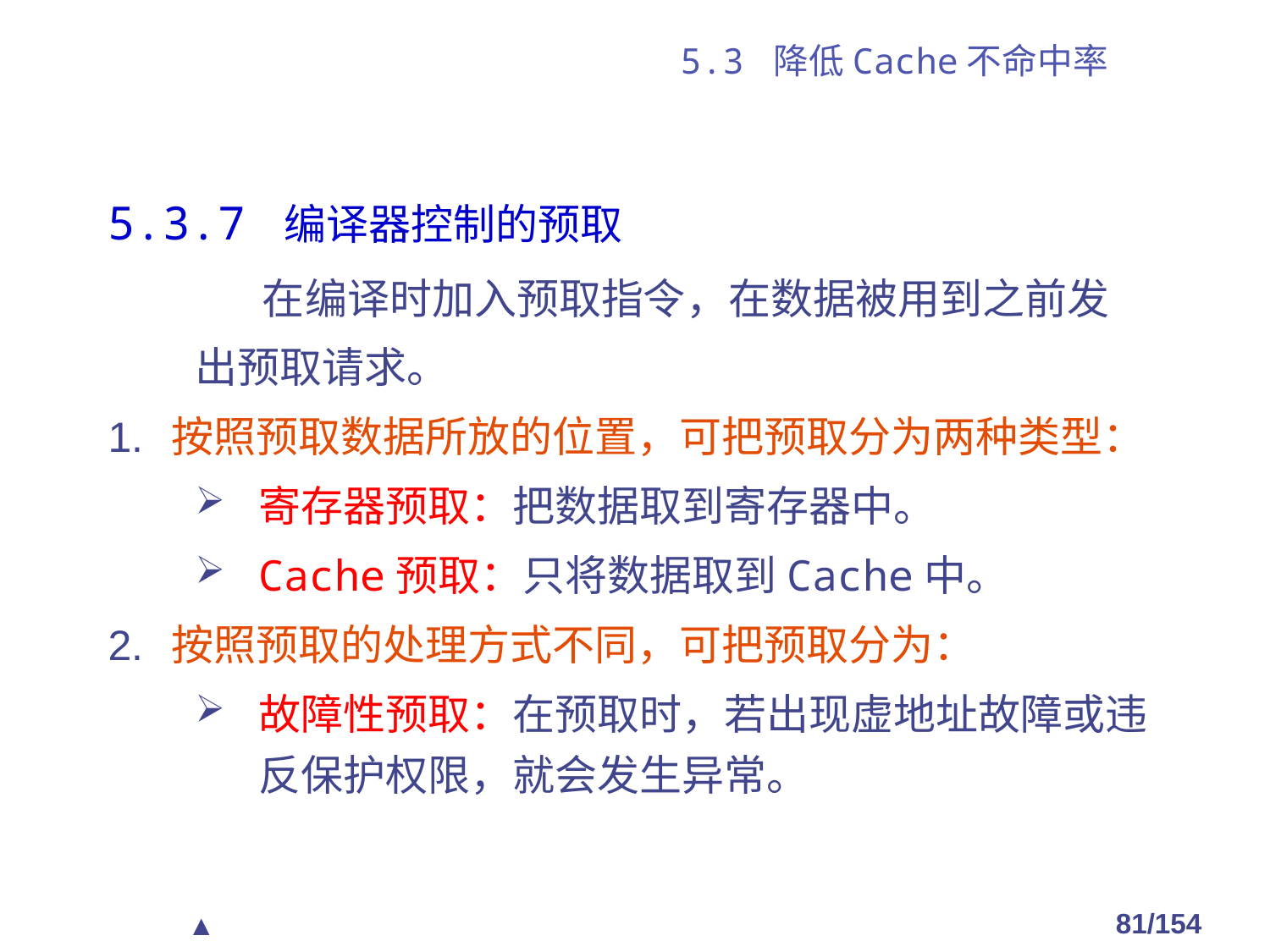

# 5.3 降低Cache不命中率
5.3.7 编译器控制的预取
      在编译时加入预取指令，在数据被用到之前发
出预取请求。
按照预取数据所放的位置，可把预取分为两种类型：
寄存器预取：把数据取到寄存器中。
Cache预取：只将数据取到Cache中。
按照预取的处理方式不同，可把预取分为：
故障性预取：在预取时，若出现虚地址故障或违反保护权限，就会发生异常。